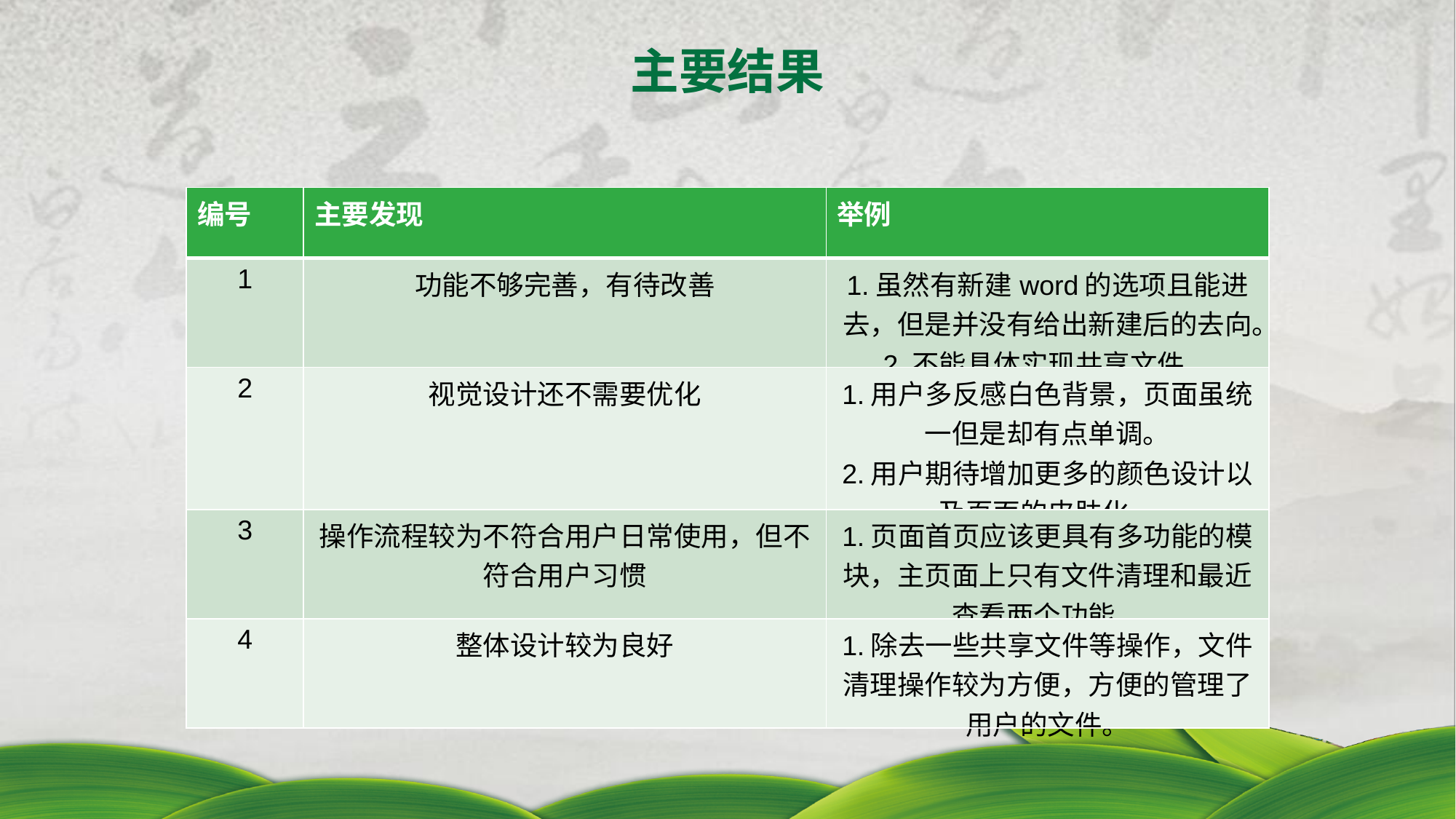

主要结果
| 编号 | 主要发现 | 举例 |
| --- | --- | --- |
| 1 | 功能不够完善，有待改善 | 1.虽然有新建word的选项且能进去，但是并没有给出新建后的去向。 2.不能具体实现共享文件。 |
| 2 | 视觉设计还不需要优化 | 1.用户多反感白色背景，页面虽统一但是却有点单调。 2.用户期待增加更多的颜色设计以及页面的皮肤化。 |
| 3 | 操作流程较为不符合用户日常使用，但不符合用户习惯 | 1.页面首页应该更具有多功能的模块，主页面上只有文件清理和最近查看两个功能。 |
| 4 | 整体设计较为良好 | 1.除去一些共享文件等操作，文件清理操作较为方便，方便的管理了用户的文件。 |